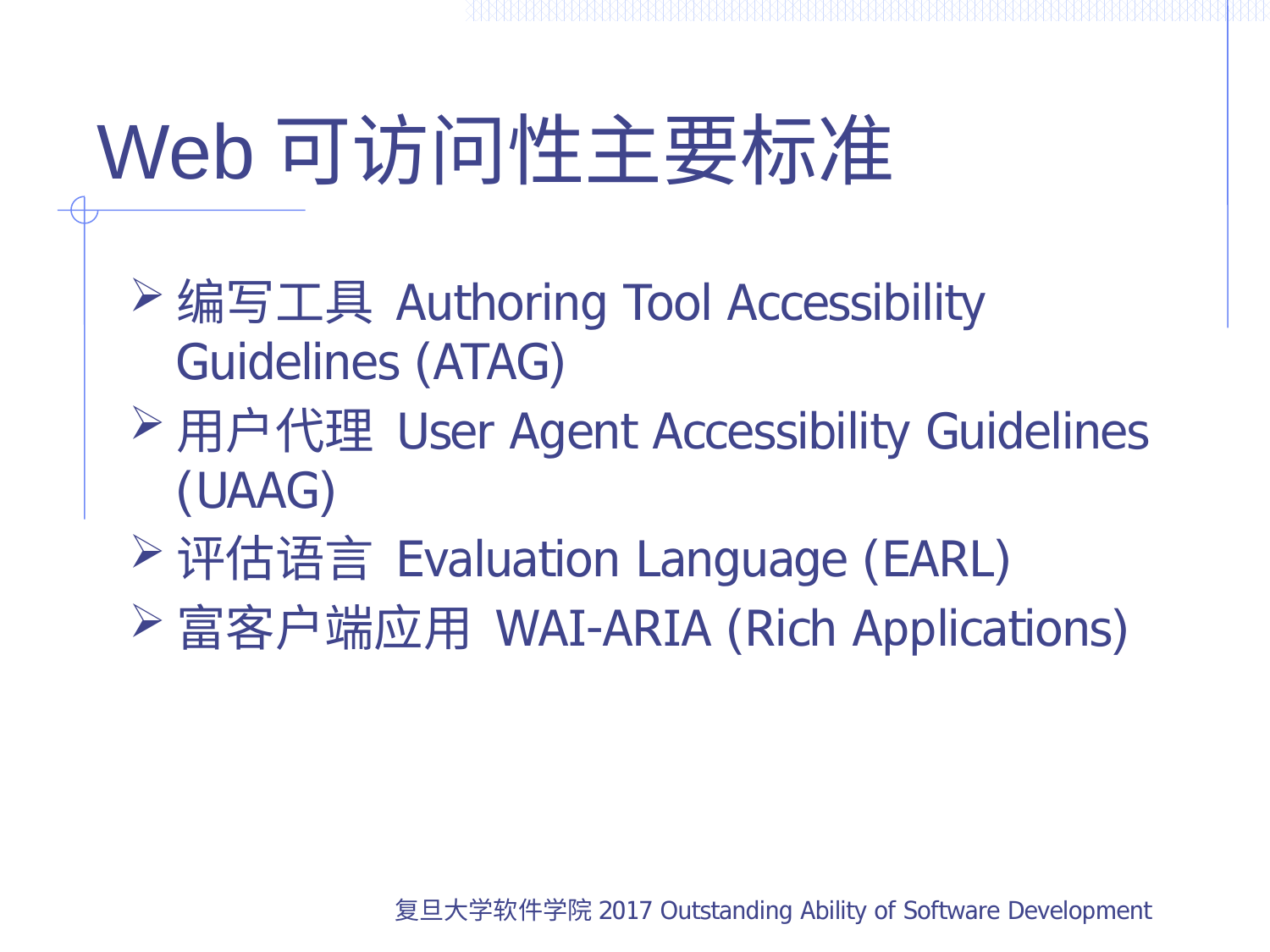

# Web可访问性主要标准
编写工具 Authoring Tool Accessibility Guidelines (ATAG)
用户代理 User Agent Accessibility Guidelines (UAAG)
评估语言 Evaluation Language (EARL)
富客户端应用 WAI-ARIA (Rich Applications)